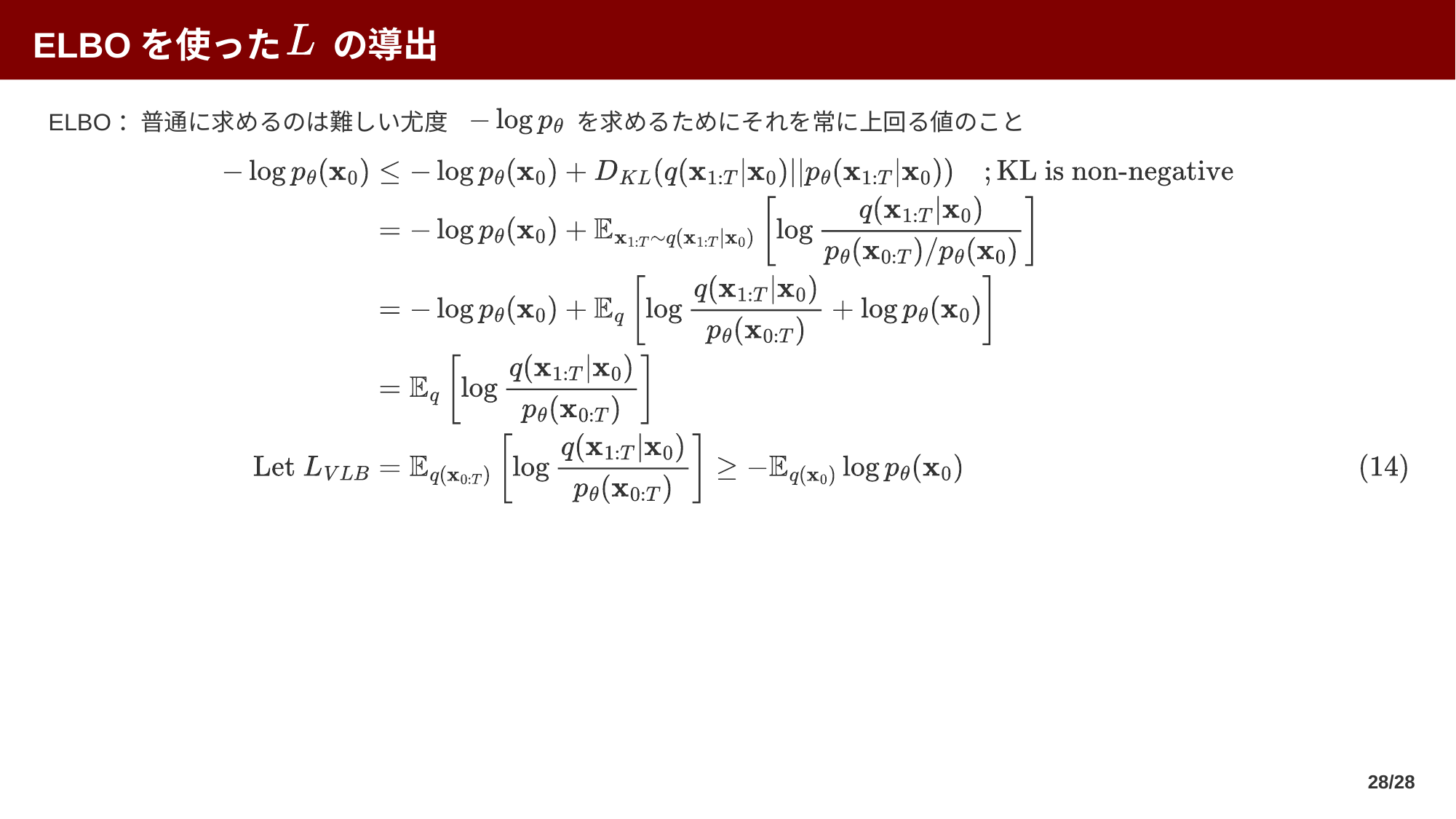

ELBOを使った
 の導出

ELBO：普通に求めるのは難しい尤度
 を求めるためにそれを常に上回る値のこと

28/28